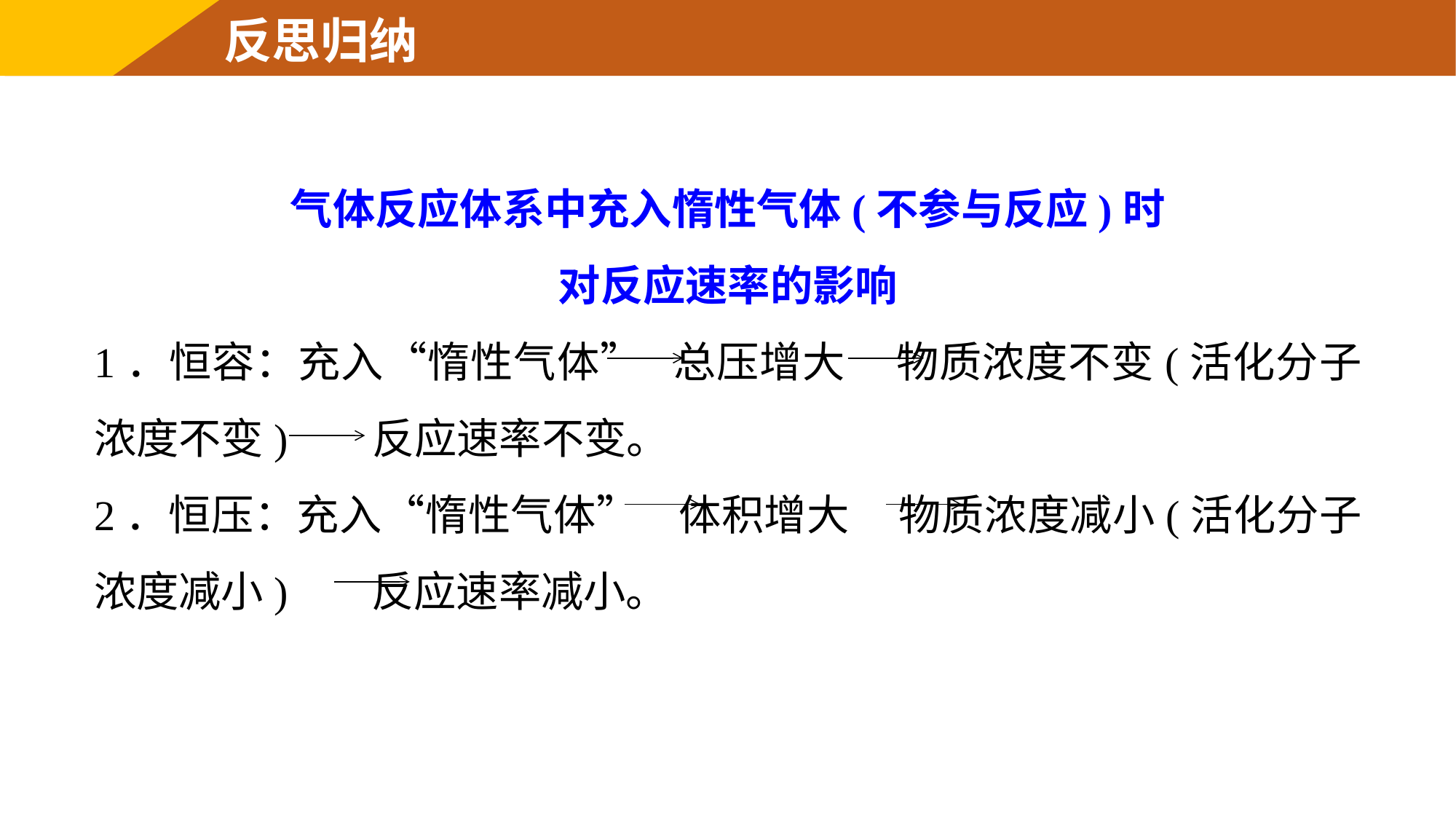

气体反应体系中充入惰性气体(不参与反应)时
对反应速率的影响
1．恒容：充入“惰性气体”   总压增大     物质浓度不变(活化分子浓度不变)       反应速率不变。
2．恒压：充入“惰性气体”    体积增大     物质浓度减小(活化分子浓度减小)       反应速率减小。